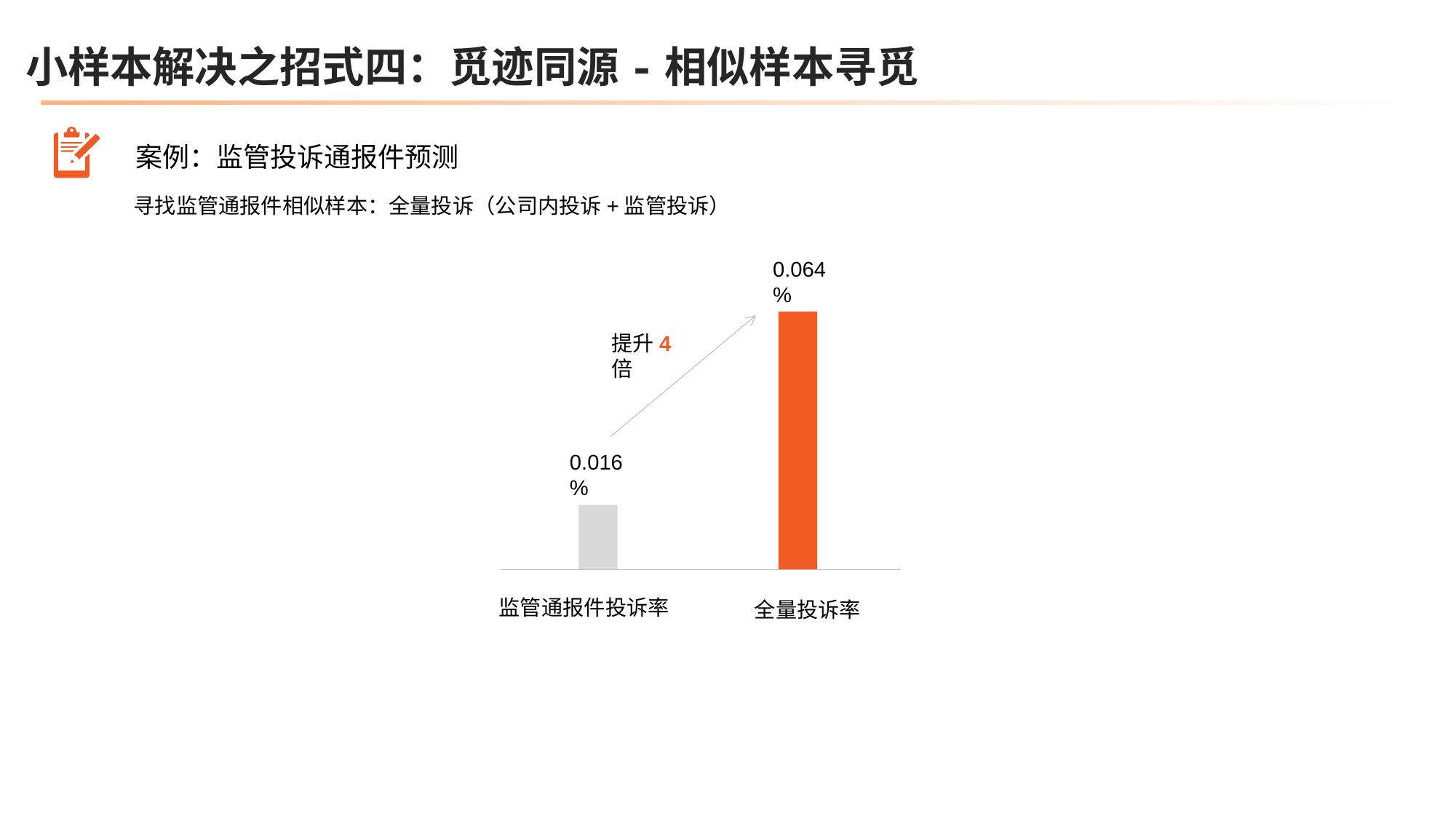

小样本解决之招式四：觅迹同源-相似样本寻觅

案例：监管投诉通报件预测
寻找监管通报件相似样本：全量投诉（公司内投诉+监管投诉）
0.064%

提升4倍
0.016%

监管通报件投诉率
全量投诉率